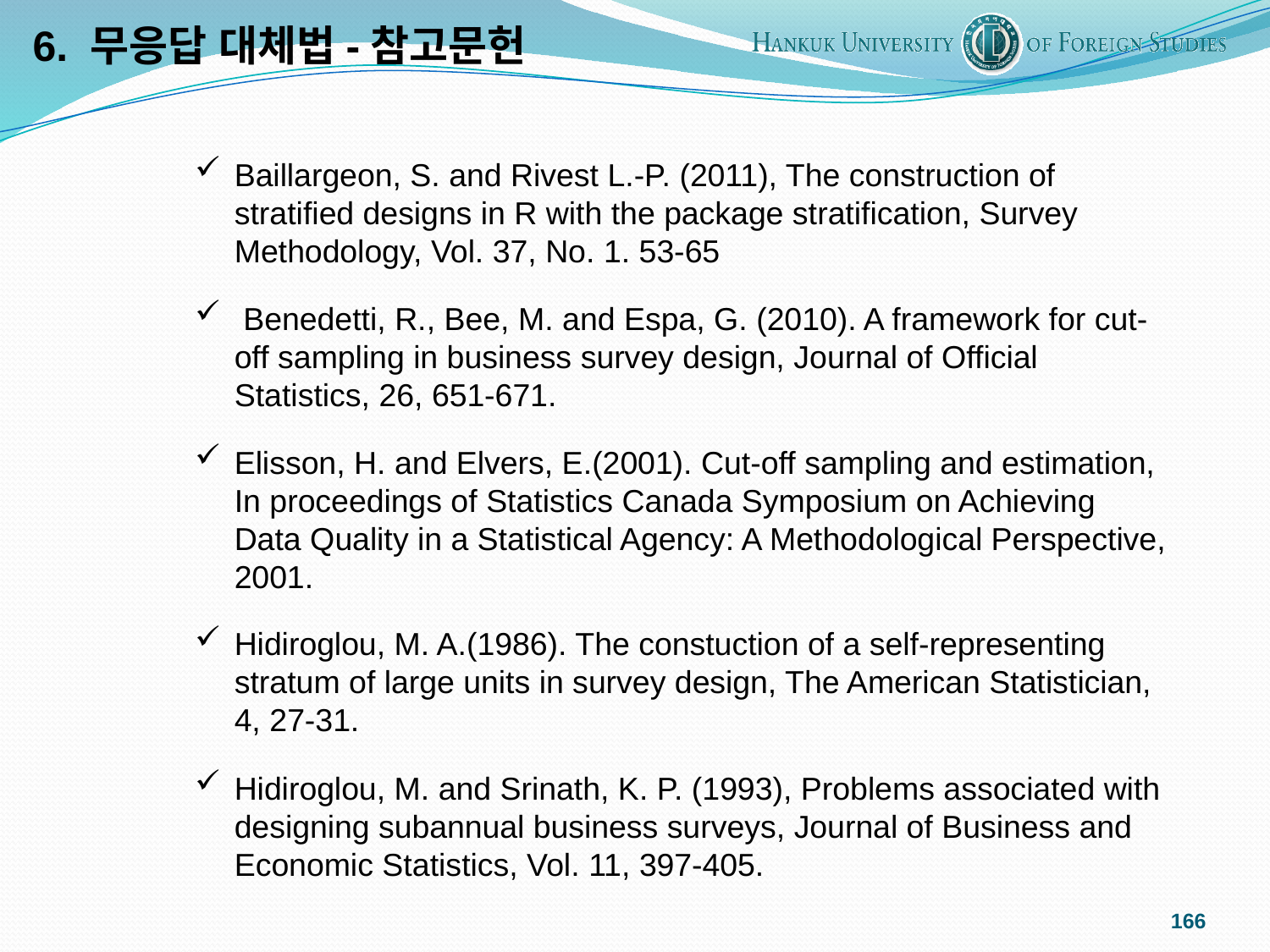

6. 무응답 대체법-참고문헌
Baillargeon, S. and Rivest L.-P. (2011), The construction of stratified designs in R with the package stratification, Survey Methodology, Vol. 37, No. 1. 53-65

 Benedetti, R., Bee, M. and Espa, G. (2010). A framework for cut-off sampling in business survey design, Journal of Official Statistics, 26, 651-671.

Elisson, H. and Elvers, E.(2001). Cut-off sampling and estimation, In proceedings of Statistics Canada Symposium on Achieving Data Quality in a Statistical Agency: A Methodological Perspective, 2001.

Hidiroglou, M. A.(1986). The constuction of a self-representing stratum of large units in survey design, The American Statistician, 4, 27-31.

Hidiroglou, M. and Srinath, K. P. (1993), Problems associated with designing subannual business surveys, Journal of Business and Economic Statistics, Vol. 11, 397-405.
166